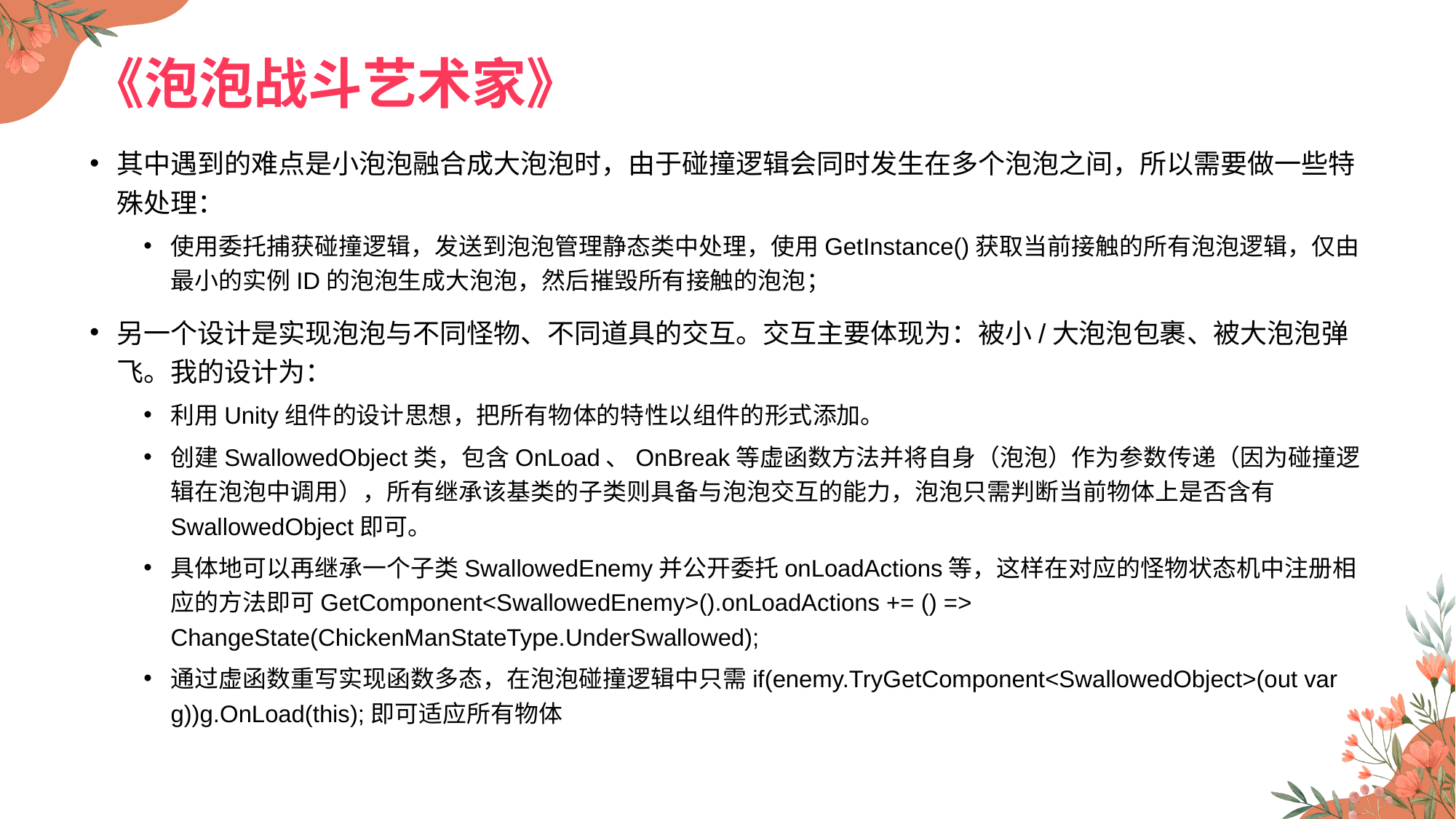

# 《泡泡战斗艺术家》
其中遇到的难点是小泡泡融合成大泡泡时，由于碰撞逻辑会同时发生在多个泡泡之间，所以需要做一些特殊处理：
使用委托捕获碰撞逻辑，发送到泡泡管理静态类中处理，使用GetInstance()获取当前接触的所有泡泡逻辑，仅由最小的实例ID的泡泡生成大泡泡，然后摧毁所有接触的泡泡；
另一个设计是实现泡泡与不同怪物、不同道具的交互。交互主要体现为：被小/大泡泡包裹、被大泡泡弹飞。我的设计为：
利用Unity组件的设计思想，把所有物体的特性以组件的形式添加。
创建SwallowedObject类，包含OnLoad、OnBreak等虚函数方法并将自身（泡泡）作为参数传递（因为碰撞逻辑在泡泡中调用），所有继承该基类的子类则具备与泡泡交互的能力，泡泡只需判断当前物体上是否含有SwallowedObject即可。
具体地可以再继承一个子类SwallowedEnemy并公开委托onLoadActions等，这样在对应的怪物状态机中注册相应的方法即可GetComponent<SwallowedEnemy>().onLoadActions += () => ChangeState(ChickenManStateType.UnderSwallowed);
通过虚函数重写实现函数多态，在泡泡碰撞逻辑中只需if(enemy.TryGetComponent<SwallowedObject>(out var g))g.OnLoad(this);即可适应所有物体